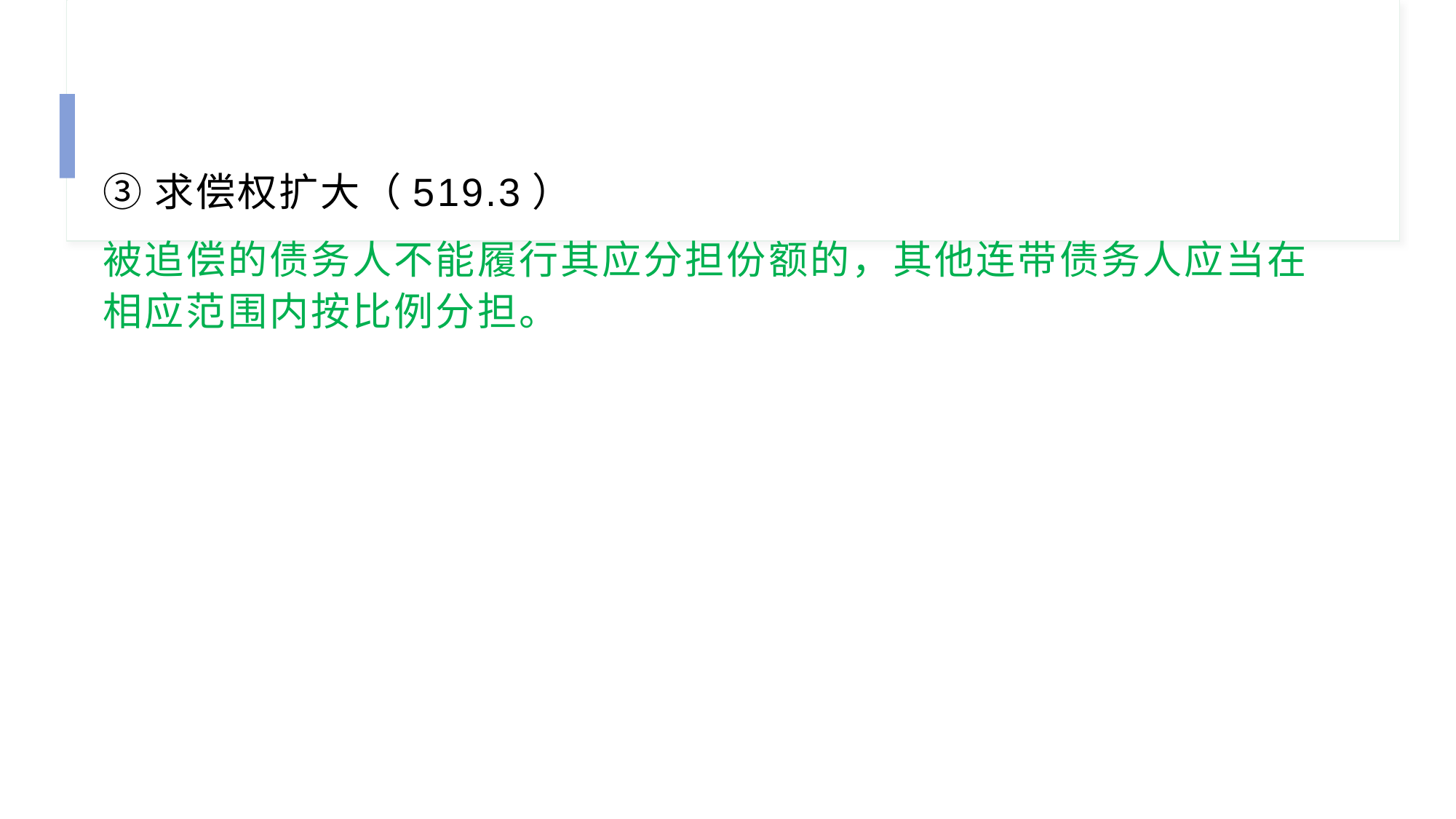

③求偿权扩大（519.3）
被追偿的债务人不能履行其应分担份额的，其他连带债务人应当在相应范围内按比例分担。